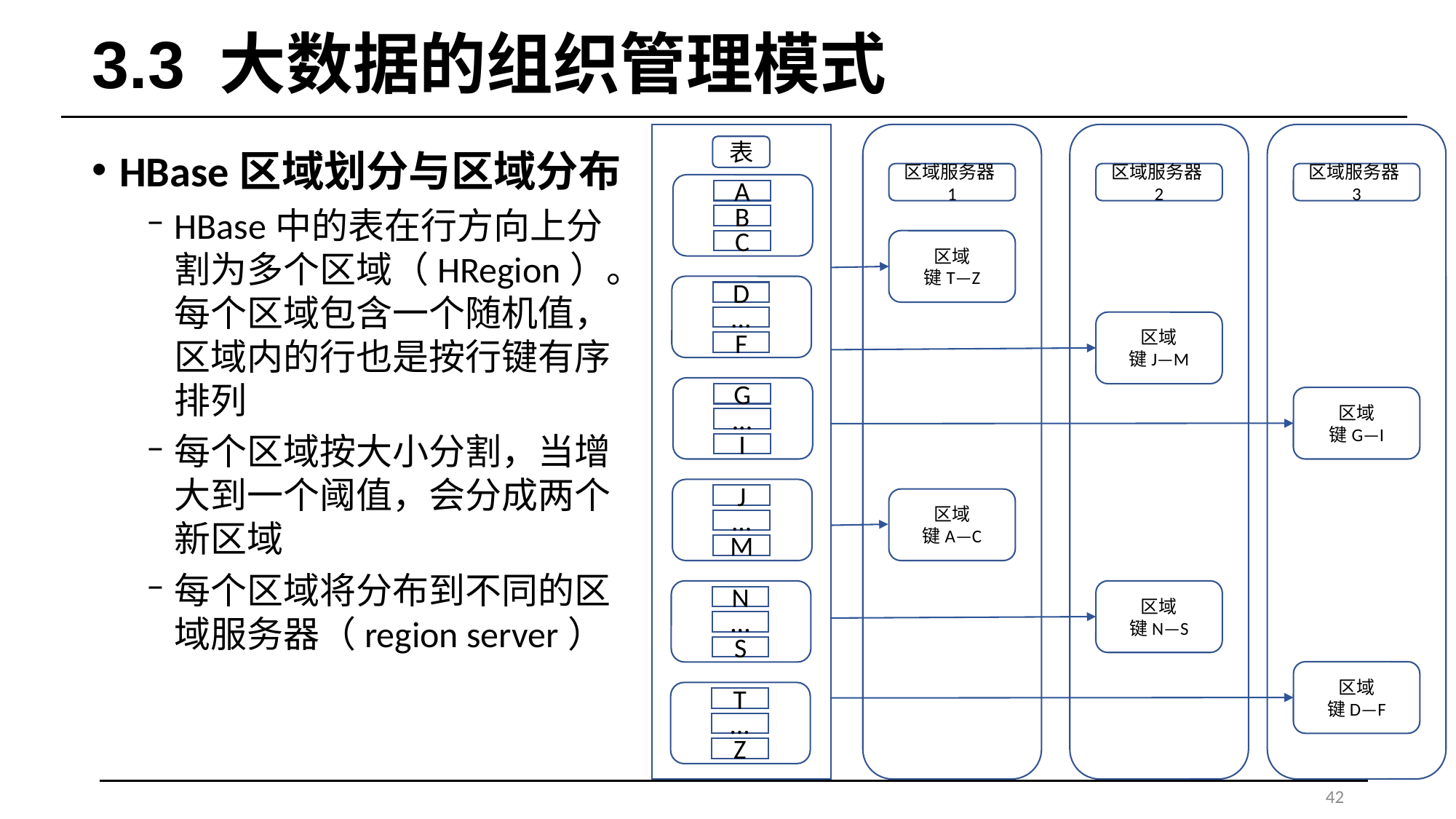

# 3.3 大数据的组织管理模式

区域服务器2
区域服务器3
区域服务器1
区域
键T—Z
区域
键J—M
区域
键G—I
区域
键A—C
区域
键N—S
区域
键D—F
表

A
B
C

D
...
F

G
...
I

J
...
M

N
...
S

T
...
Z
HBase区域划分与区域分布
HBase中的表在行方向上分割为多个区域（HRegion）。每个区域包含一个随机值，区域内的行也是按行键有序排列
每个区域按大小分割，当增大到一个阈值，会分成两个新区域
每个区域将分布到不同的区域服务器（region server）
42